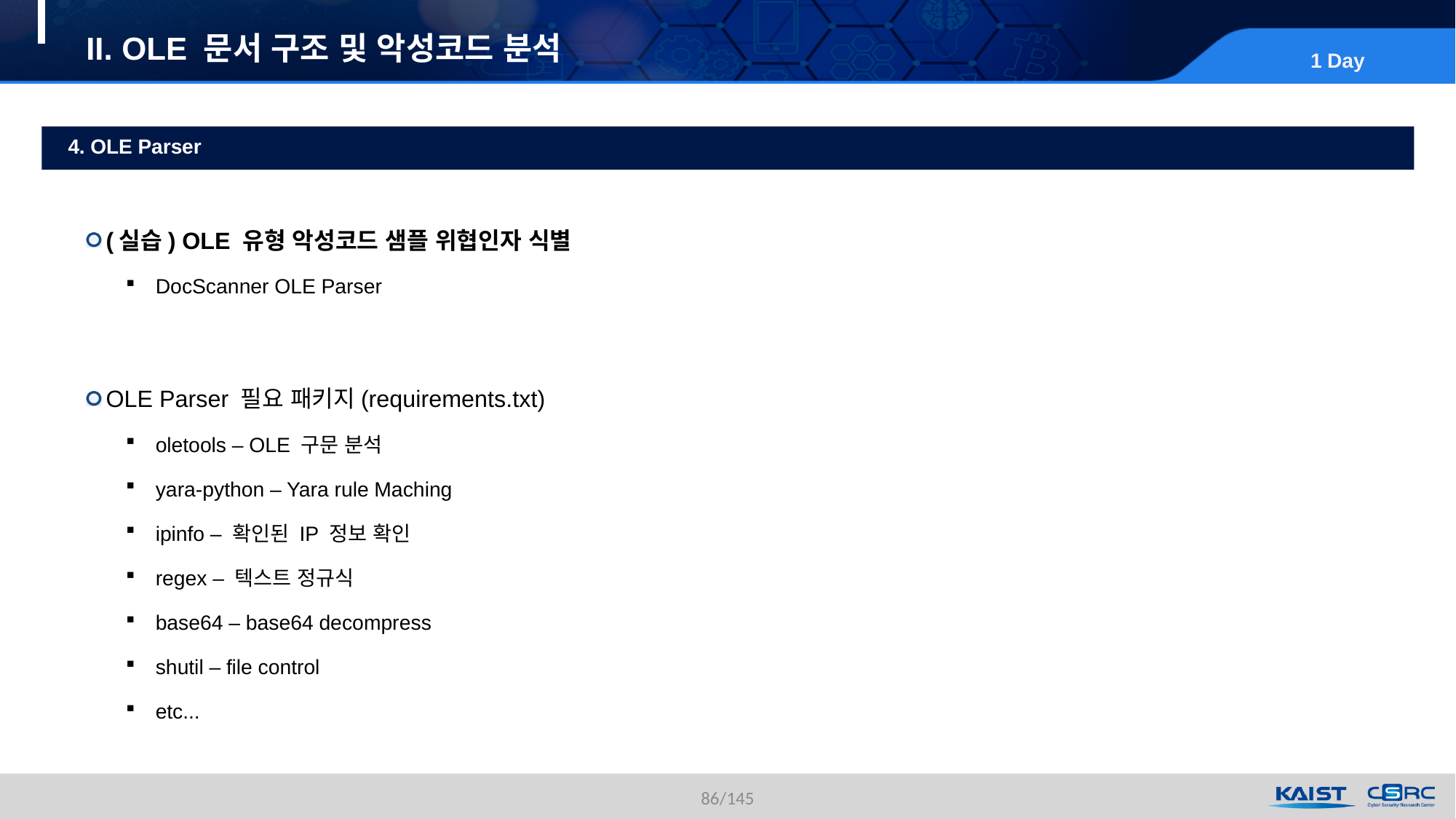

# II. OLE 문서 구조 및 악성코드 분석
4. OLE Parser
(실습) OLE 유형 악성코드 샘플 위협인자 식별
DocScanner OLE Parser

OLE Parser 필요 패키지(requirements.txt)
oletools – OLE 구문 분석
yara-python – Yara rule Maching
ipinfo – 확인된 IP 정보 확인
regex – 텍스트 정규식
base64 – base64 decompress
shutil – file control
etc...

86/145